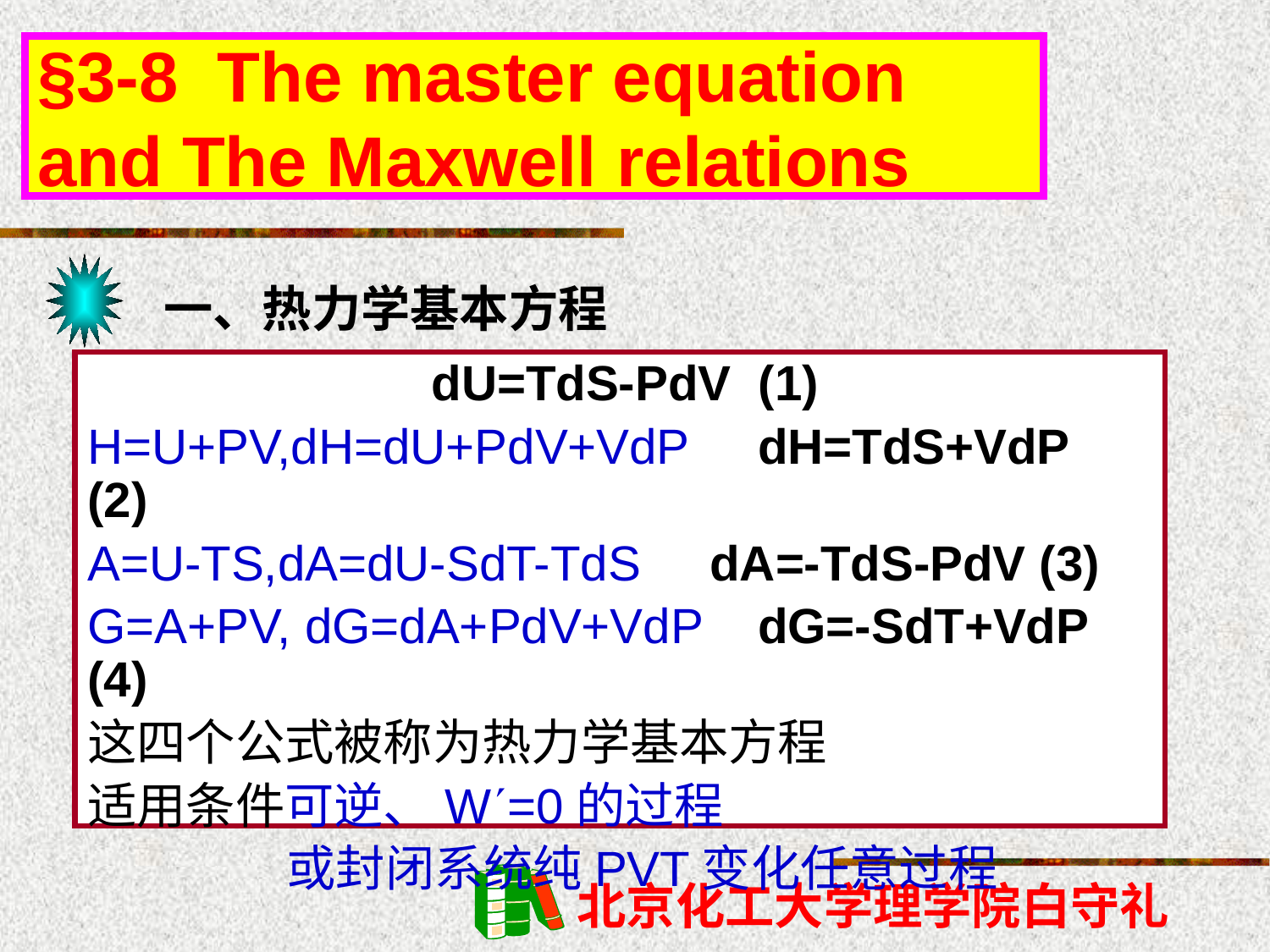

§3-8  The master equation and The Maxwell relations

一、热力学基本方程
                         dU=TdS-PdV  (1)
H=U+PV,dH=dU+PdV+VdP     dH=TdS+VdP  (2)
A=U-TS,dA=dU-SdT-TdS     dA=-TdS-PdV (3)
G=A+PV, dG=dA+PdV+VdP    dG=-SdT+VdP (4)
这四个公式被称为热力学基本方程
适用条件可逆、W′=0的过程
                 或封闭系统纯PVT变化任意过程